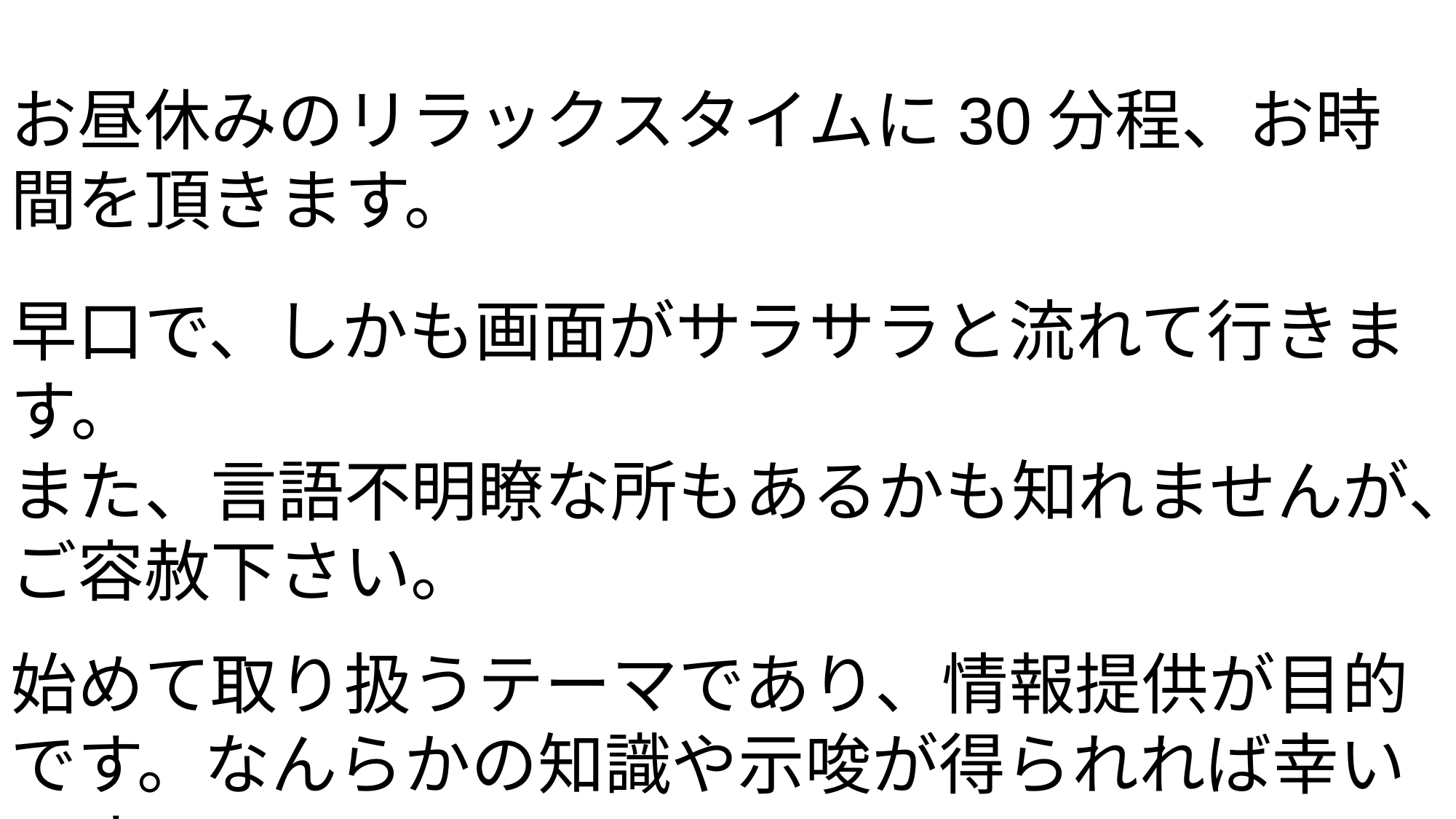

お昼休みのリラックスタイムに30分程、お時間を頂きます。

早口で、しかも画面がサラサラと流れて行きます。
また、言語不明瞭な所もあるかも知れませんが、ご容赦下さい。

始めて取り扱うテーマであり、情報提供が目的です。なんらかの知識や示唆が得られれば幸いです。